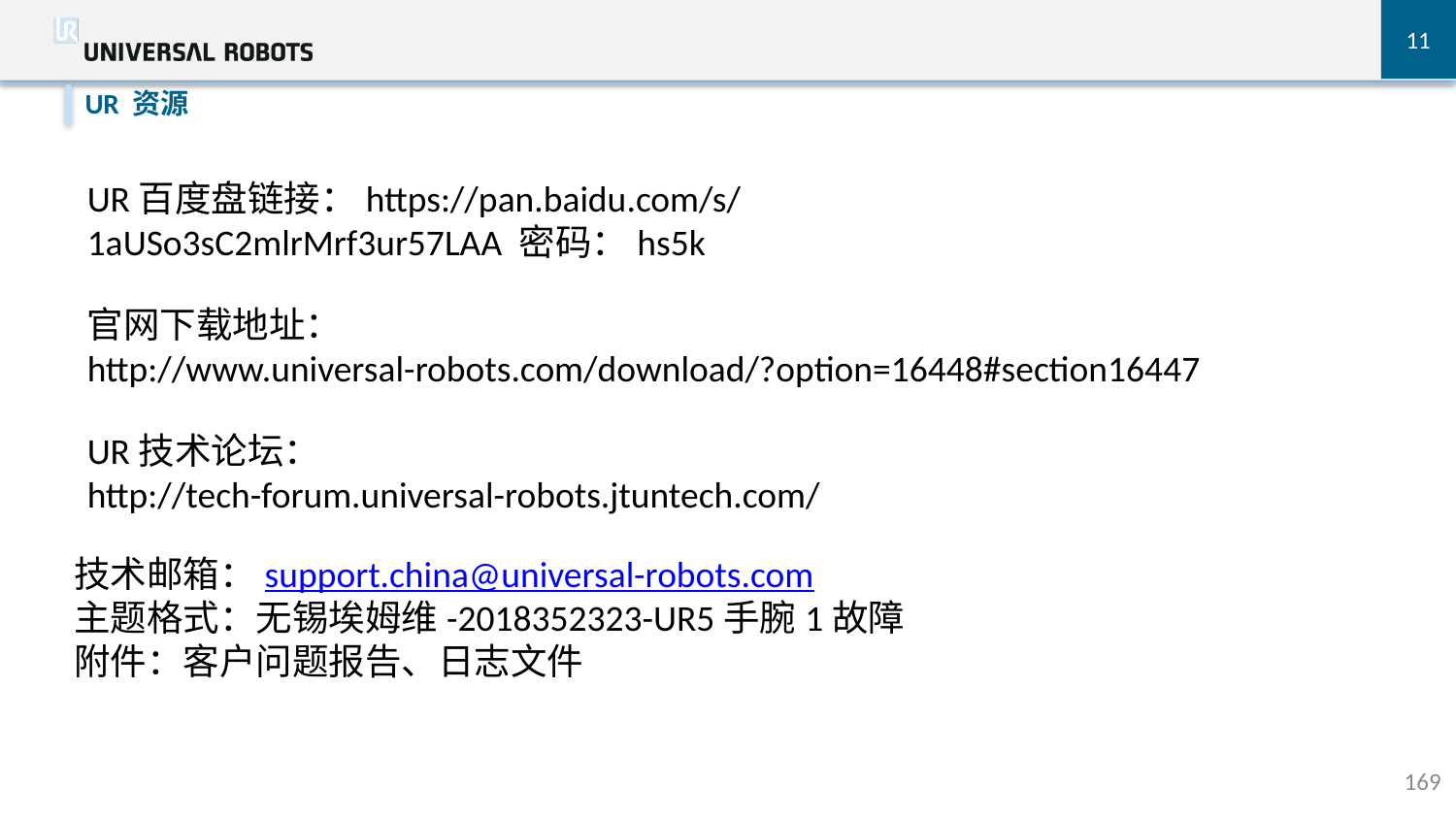

11

UR 资源
UR百度盘链接：https://pan.baidu.com/s/1aUSo3sC2mlrMrf3ur57LAA 密码：hs5k
官网下载地址：
http://www.universal-robots.com/download/?option=16448#section16447
UR技术论坛：
http://tech-forum.universal-robots.jtuntech.com/
技术邮箱：support.china@universal-robots.com
主题格式：无锡埃姆维-2018352323-UR5手腕1故障
附件：客户问题报告、日志文件
169